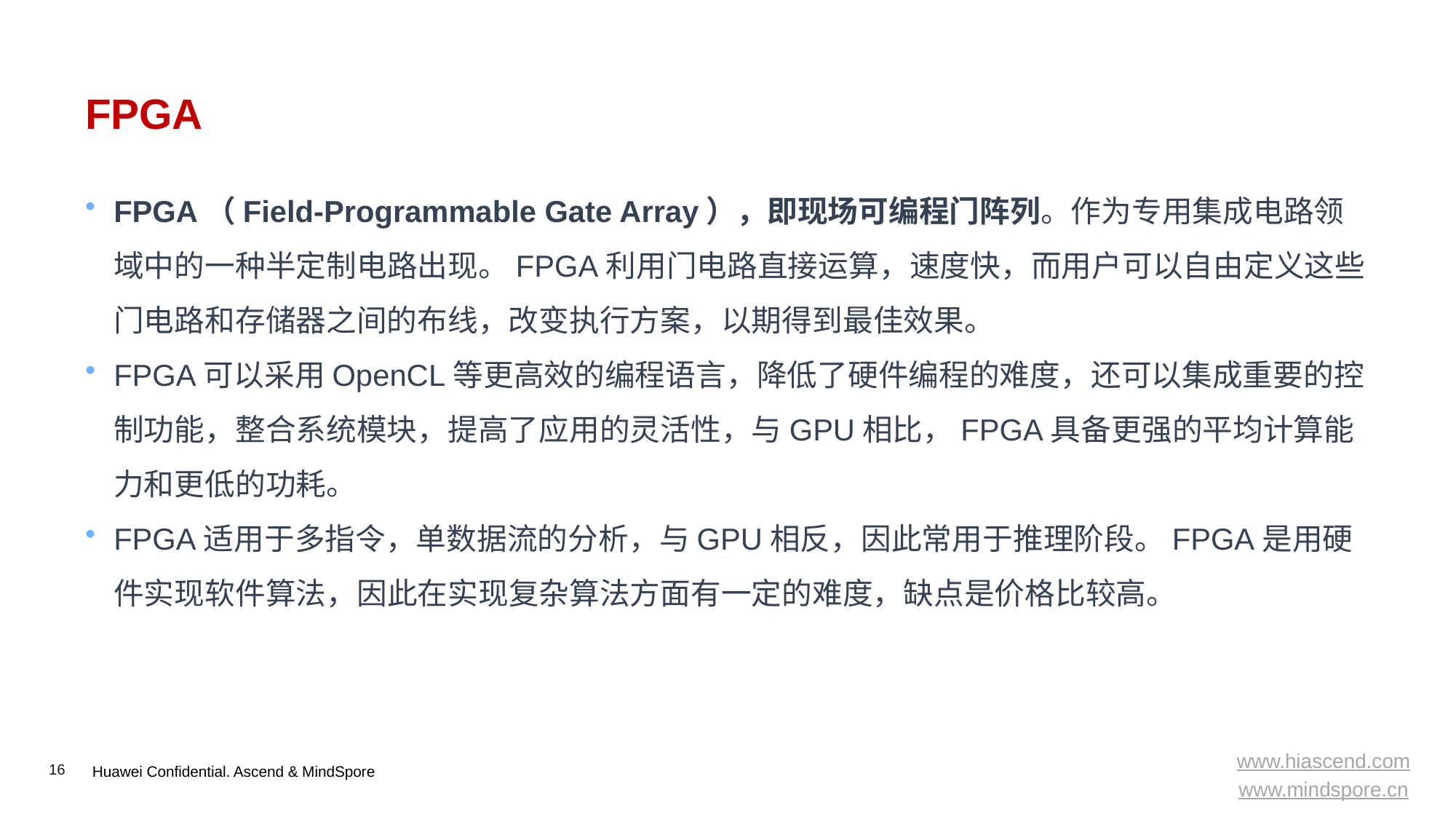

# FPGA
FPGA（Field-Programmable Gate Array），即现场可编程门阵列。作为专用集成电路领域中的一种半定制电路出现。FPGA利用门电路直接运算，速度快，而用户可以自由定义这些门电路和存储器之间的布线，改变执行方案，以期得到最佳效果。
FPGA可以采用OpenCL等更高效的编程语言，降低了硬件编程的难度，还可以集成重要的控制功能，整合系统模块，提高了应用的灵活性，与GPU相比，FPGA具备更强的平均计算能力和更低的功耗。
FPGA适用于多指令，单数据流的分析，与GPU相反，因此常用于推理阶段。FPGA是用硬件实现软件算法，因此在实现复杂算法方面有一定的难度，缺点是价格比较高。